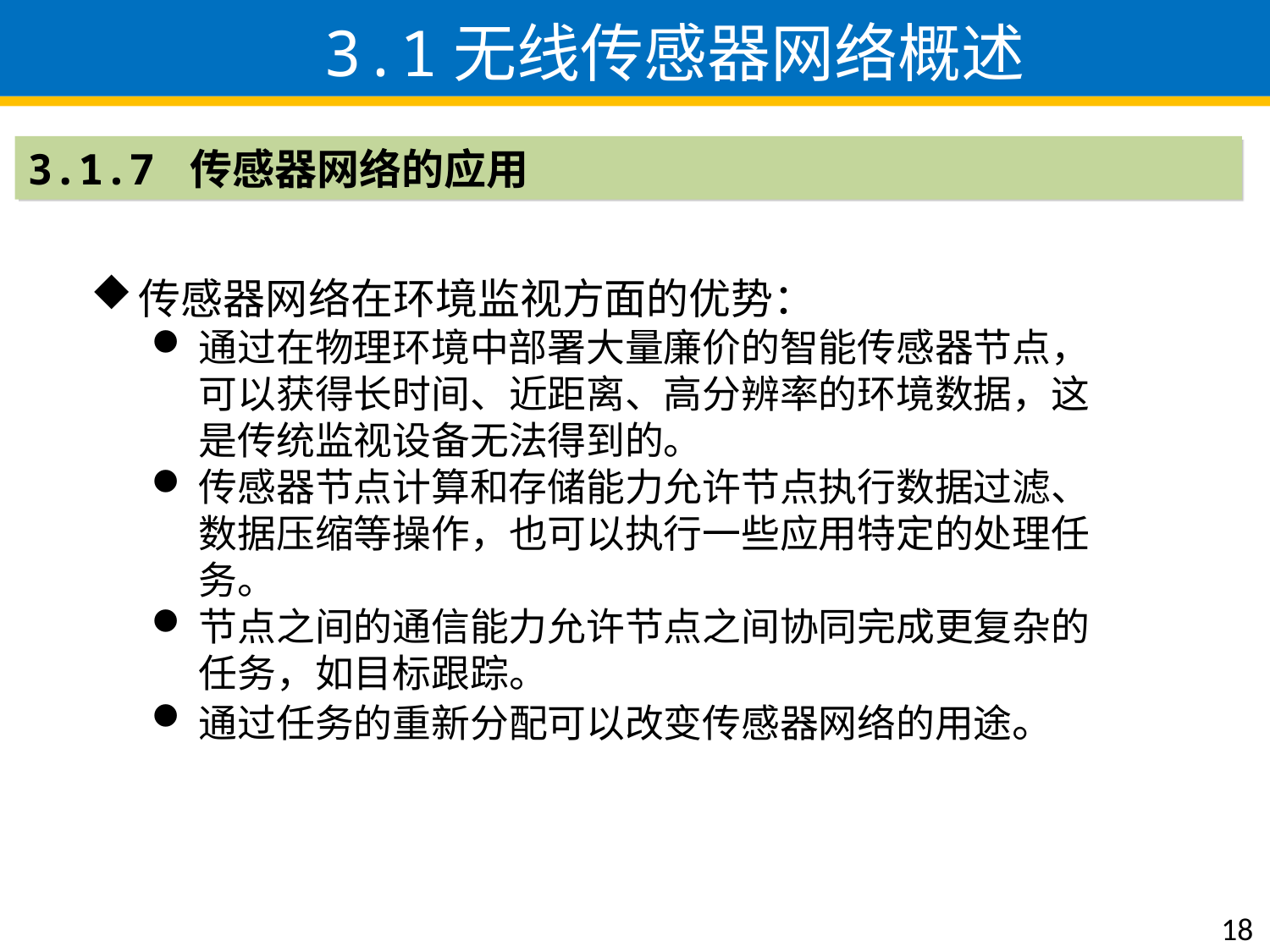

3.1无线传感器网络概述
3.1.7 传感器网络的应用
传感器网络在环境监视方面的优势：
通过在物理环境中部署大量廉价的智能传感器节点，可以获得长时间、近距离、高分辨率的环境数据，这是传统监视设备无法得到的。
传感器节点计算和存储能力允许节点执行数据过滤、数据压缩等操作，也可以执行一些应用特定的处理任务。
节点之间的通信能力允许节点之间协同完成更复杂的任务，如目标跟踪。
通过任务的重新分配可以改变传感器网络的用途。
18